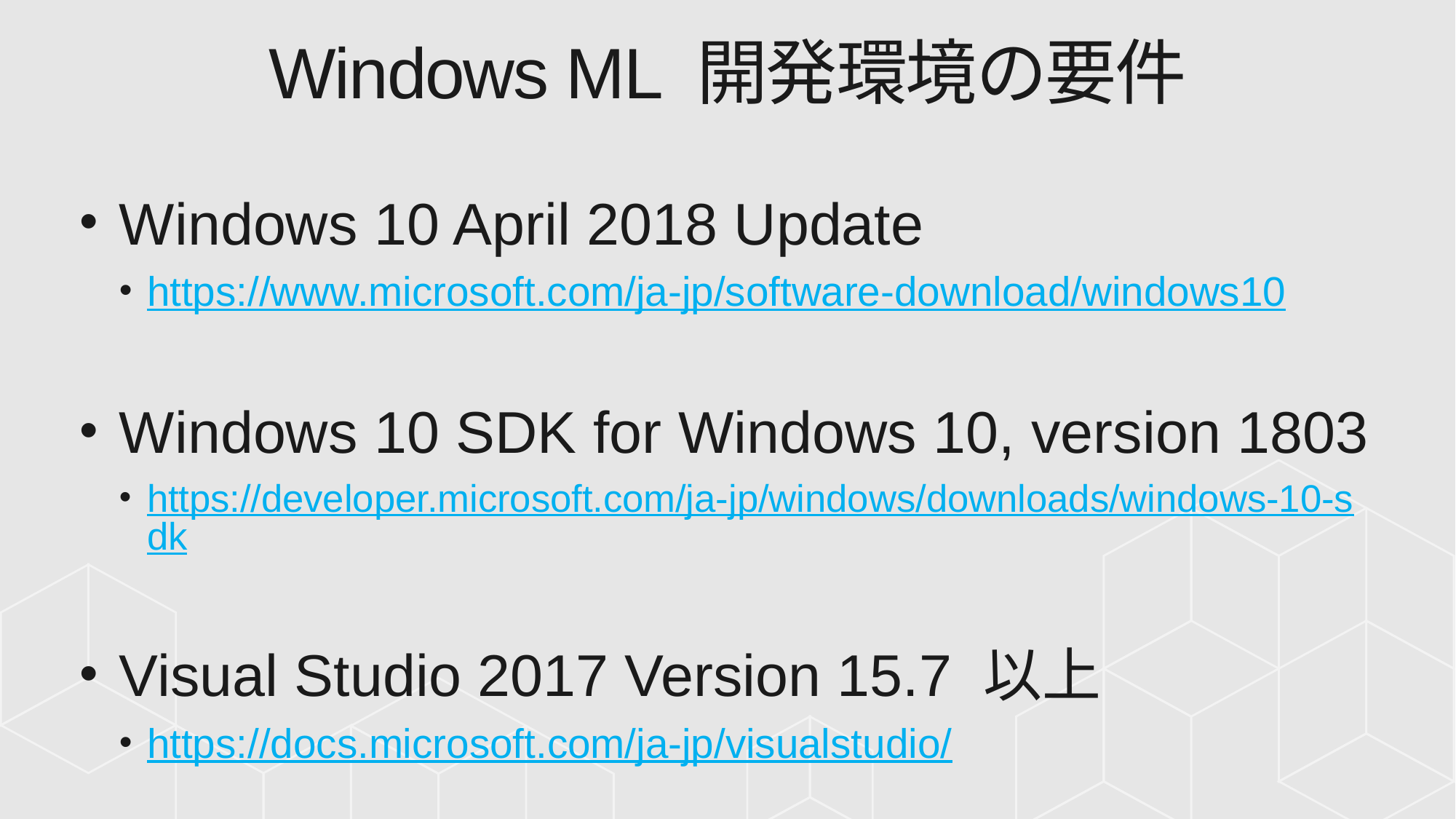

# Windows ML 開発環境の要件
Windows 10 April 2018 Update
https://www.microsoft.com/ja-jp/software-download/windows10

Windows 10 SDK for Windows 10, version 1803
https://developer.microsoft.com/ja-jp/windows/downloads/windows-10-sdk

Visual Studio 2017 Version 15.7 以上
https://docs.microsoft.com/ja-jp/visualstudio/